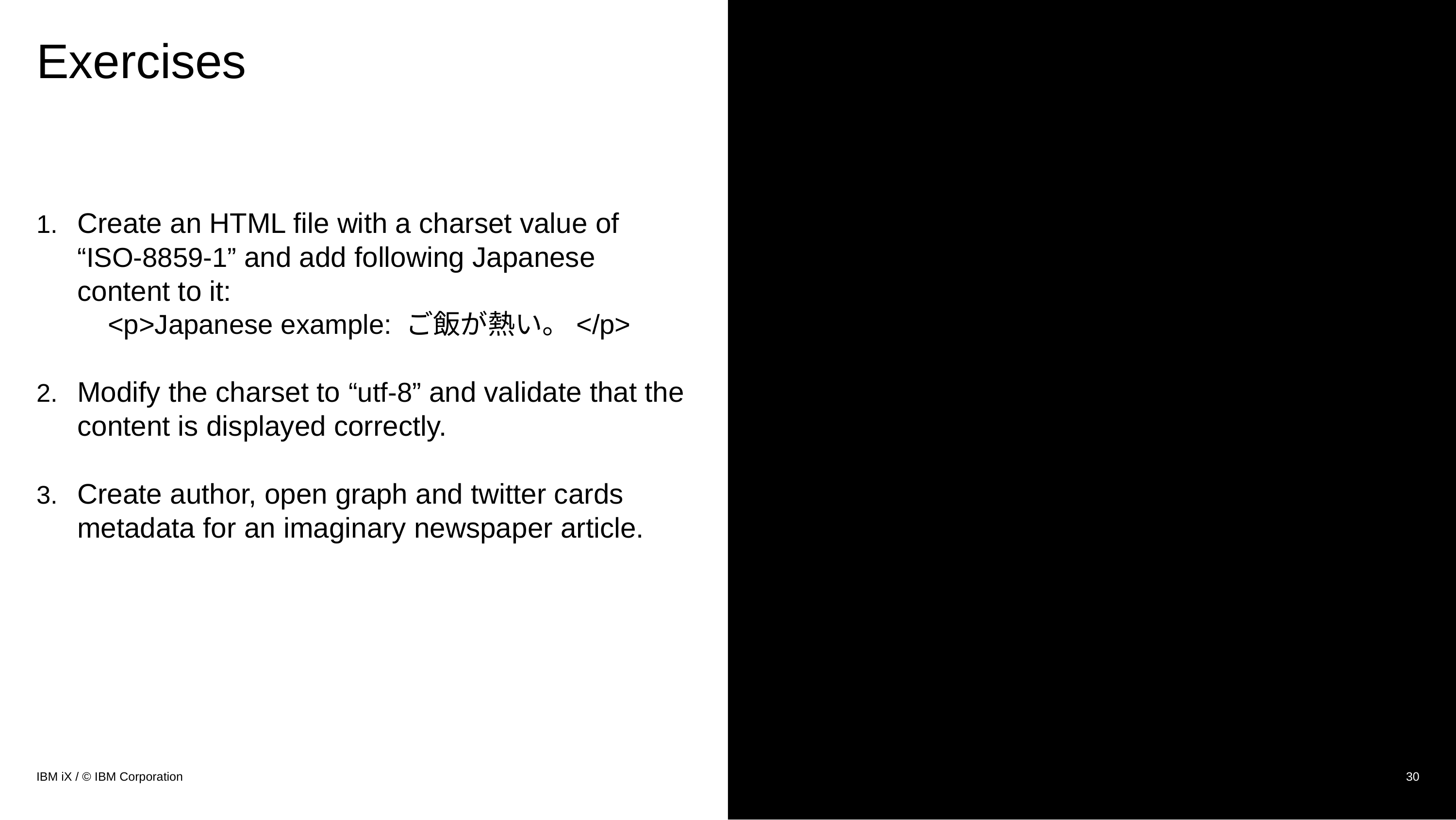

# Exercises

Create an HTML file with a charset value of “ISO-8859-1” and add following Japanese content to it:
    <p>Japanese example: ご飯が熱い。</p>

Modify the charset to “utf-8” and validate that the content is displayed correctly.

Create author, open graph and twitter cards metadata for an imaginary newspaper article.
IBM iX / © IBM Corporation
30